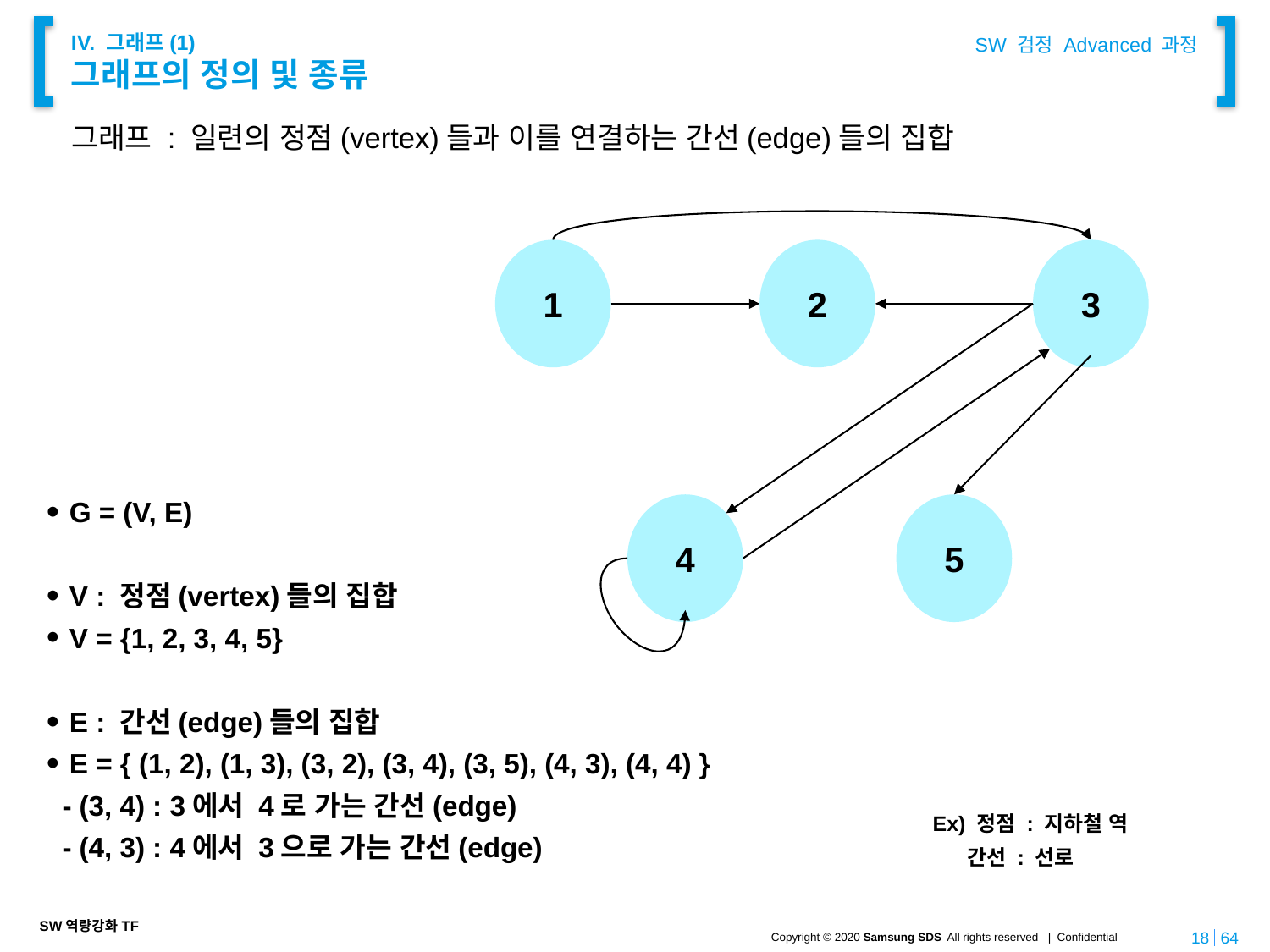

SW 검정 Advanced 과정
# IV. 그래프(1) 그래프의 정의 및 종류
그래프 : 일련의 정점(vertex)들과 이를 연결하는 간선(edge)들의 집합
1
2
3
4
5
G = (V, E)

V : 정점(vertex)들의 집합
V = {1, 2, 3, 4, 5}

E : 간선(edge)들의 집합
E = { (1, 2), (1, 3), (3, 2), (3, 4), (3, 5), (4, 3), (4, 4) }
  - (3, 4) : 3에서 4로 가는 간선(edge)
  - (4, 3) : 4에서 3으로 가는 간선(edge)
Ex) 정점 : 지하철 역
     간선 : 선로